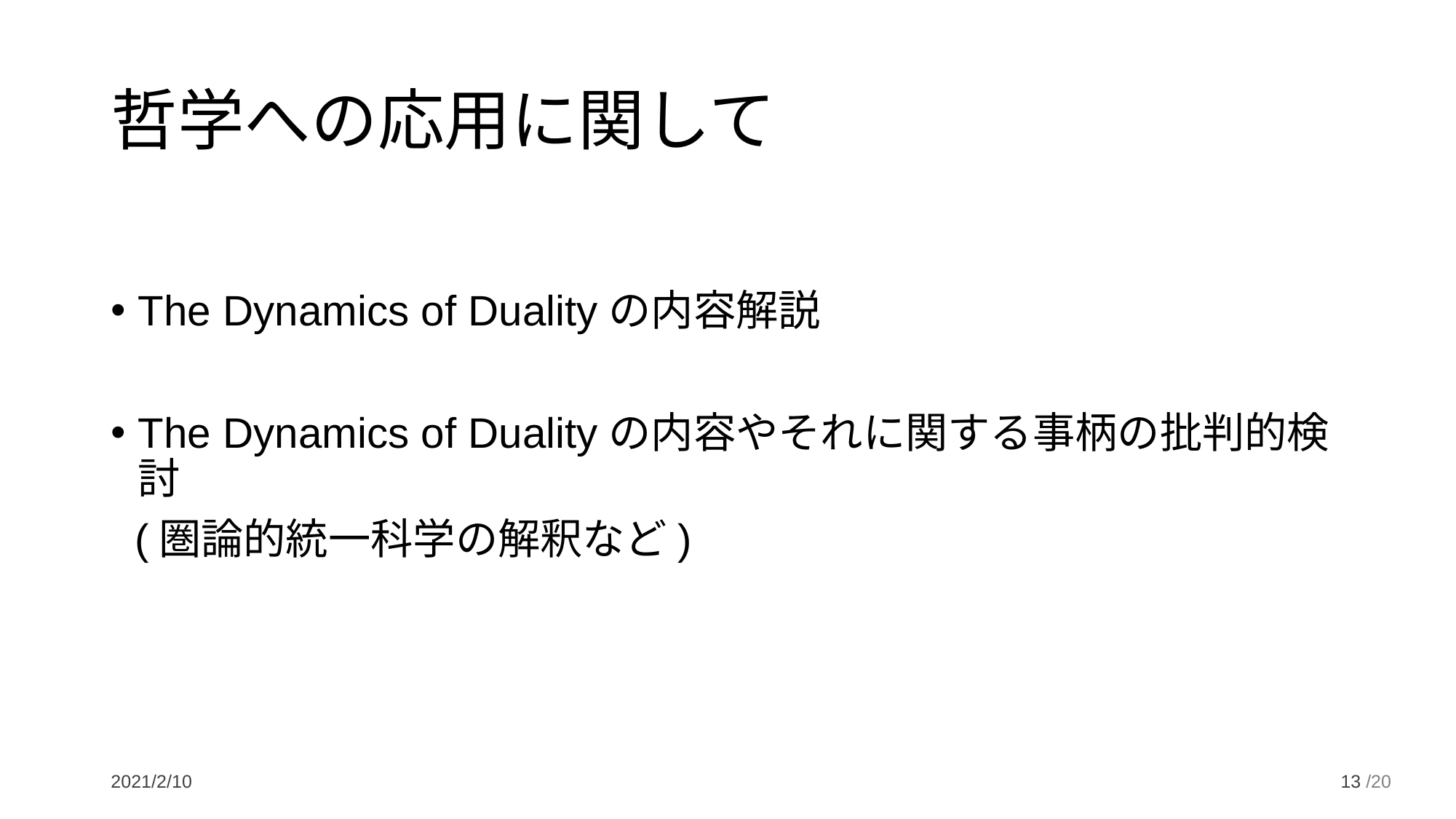

# 哲学への応用に関して

The Dynamics of Dualityの内容解説

The Dynamics of Dualityの内容やそれに関する事柄の批判的検討
  (圏論的統一科学の解釈など)

2021/2/10
13